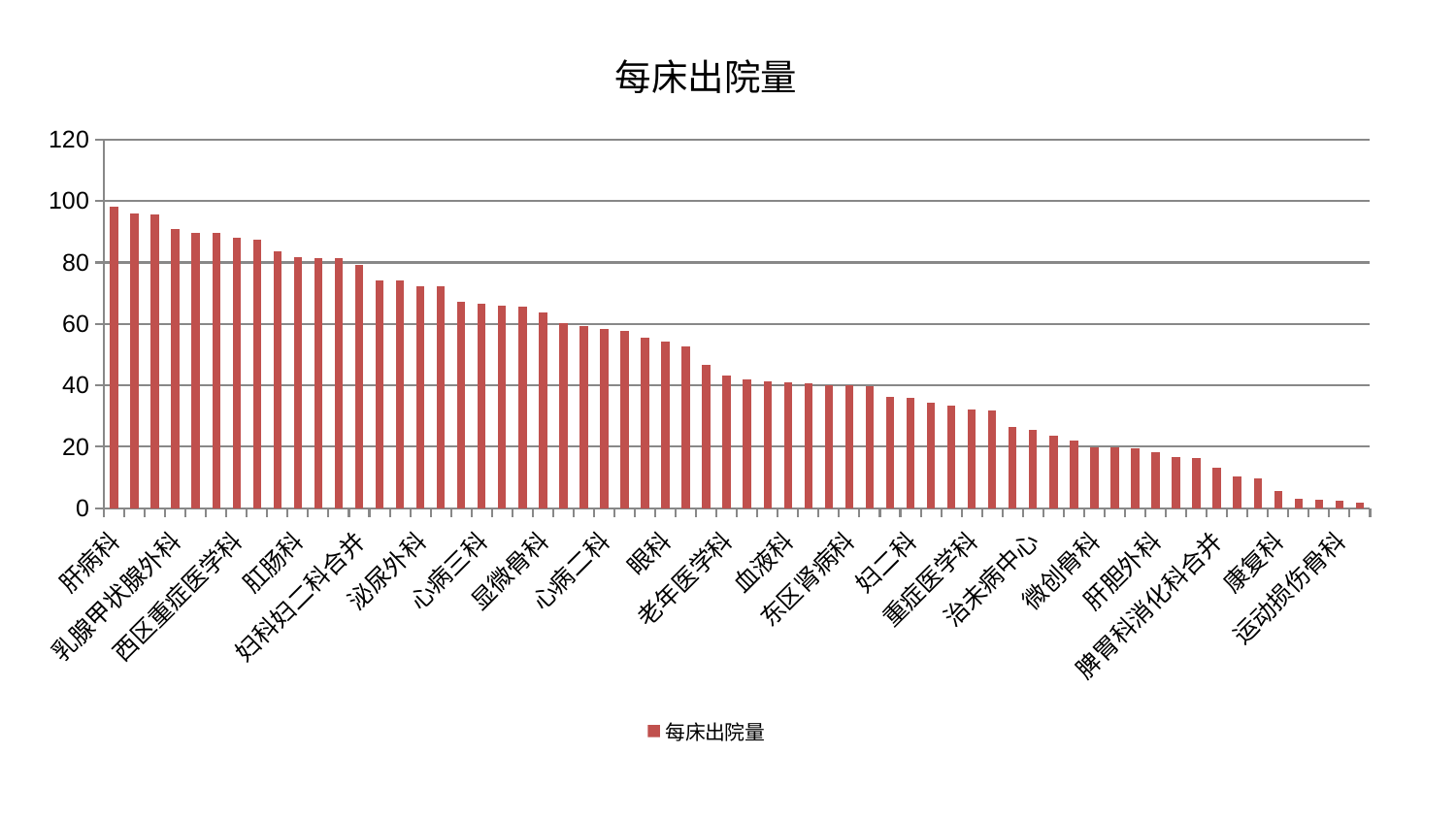

### Chart: 每床出院量

| Category | 每床出院量 |
|---|---|
| 肝病科 | 98.27960674012364 |
| 美容皮肤科 | 96.07676500559495 |
| 肿瘤内科 | 95.58485241705068 |
| 乳腺甲状腺外科 | 90.7677458845356 |
| 风湿病科 | 89.71753460637011 |
| 骨科 | 89.67414738696209 |
| 西区重症医学科 | 87.90712173344339 |
| 肾病科 | 87.47785570702271 |
| 小儿推拿科 | 83.6989396410647 |
| 肛肠科 | 81.79392943451201 |
| 心血管内科 | 81.29750425976367 |
| 中医经典科 | 81.28496166573775 |
| 妇科妇二科合并 | 79.35598236362893 |
| 小儿骨科 | 74.22600961150987 |
| 口腔科 | 74.10367924662167 |
| 泌尿外科 | 72.43946173879992 |
| 男科 | 72.42257228281036 |
| 脊柱骨科 | 67.15175074308091 |
| 心病三科 | 66.69173632582243 |
| 关节骨科 | 65.8619329218866 |
| 心病一科 | 65.67777070718203 |
| 显微骨科 | 63.81538565179061 |
| 针灸科 | 60.218748957152826 |
| 肾脏内科 | 59.43126442051556 |
| 心病二科 | 58.51207313888598 |
| 呼吸内科 | 57.655824529222734 |
| 综合内科 | 55.434705868112765 |
| 眼科 | 54.28398122809395 |
| 脾胃病科 | 52.66475925765934 |
| 胸外科 | 46.76425340390129 |
| 老年医学科 | 43.262259518148284 |
| 神经内科 | 41.860356453641565 |
| 脑病二科 | 41.3303920489309 |
| 血液科 | 41.09563299801089 |
| 产科 | 40.67830054631436 |
| 脑病一科 | 40.02582975567539 |
| 东区肾病科 | 39.9271364771226 |
| 创伤骨科 | 39.66842963124313 |
| 心病四科 | 36.227781753885125 |
| 妇二科 | 36.070562813009424 |
| 普通外科 | 34.48728526245246 |
| 医院 | 33.517513239941835 |
| 重症医学科 | 32.19946963196036 |
| 内分泌科 | 31.851197338513316 |
| 神经外科 | 26.555529653208197 |
| 治未病中心 | 25.485323138745052 |
| 中医外治中心 | 23.71705542845637 |
| 消化内科 | 22.030504552307107 |
| 微创骨科 | 19.93369027765366 |
| 周围血管科 | 19.81057258868777 |
| 推拿科 | 19.50718451609106 |
| 肝胆外科 | 18.103240346725347 |
| 东区重症医学科 | 16.532879939710398 |
| 脑病三科 | 16.22242548007624 |
| 脾胃科消化科合并 | 13.271795472809877 |
| 身心医学科 | 10.479406845073381 |
| 妇科 | 9.849680515784831 |
| 康复科 | 5.475963989193944 |
| 儿科 | 2.9702760462508637 |
| 耳鼻喉科 | 2.6997540068503856 |
| 运动损伤骨科 | 2.417486338686081 |
| 皮肤科 | 1.7083076101353845 |
50